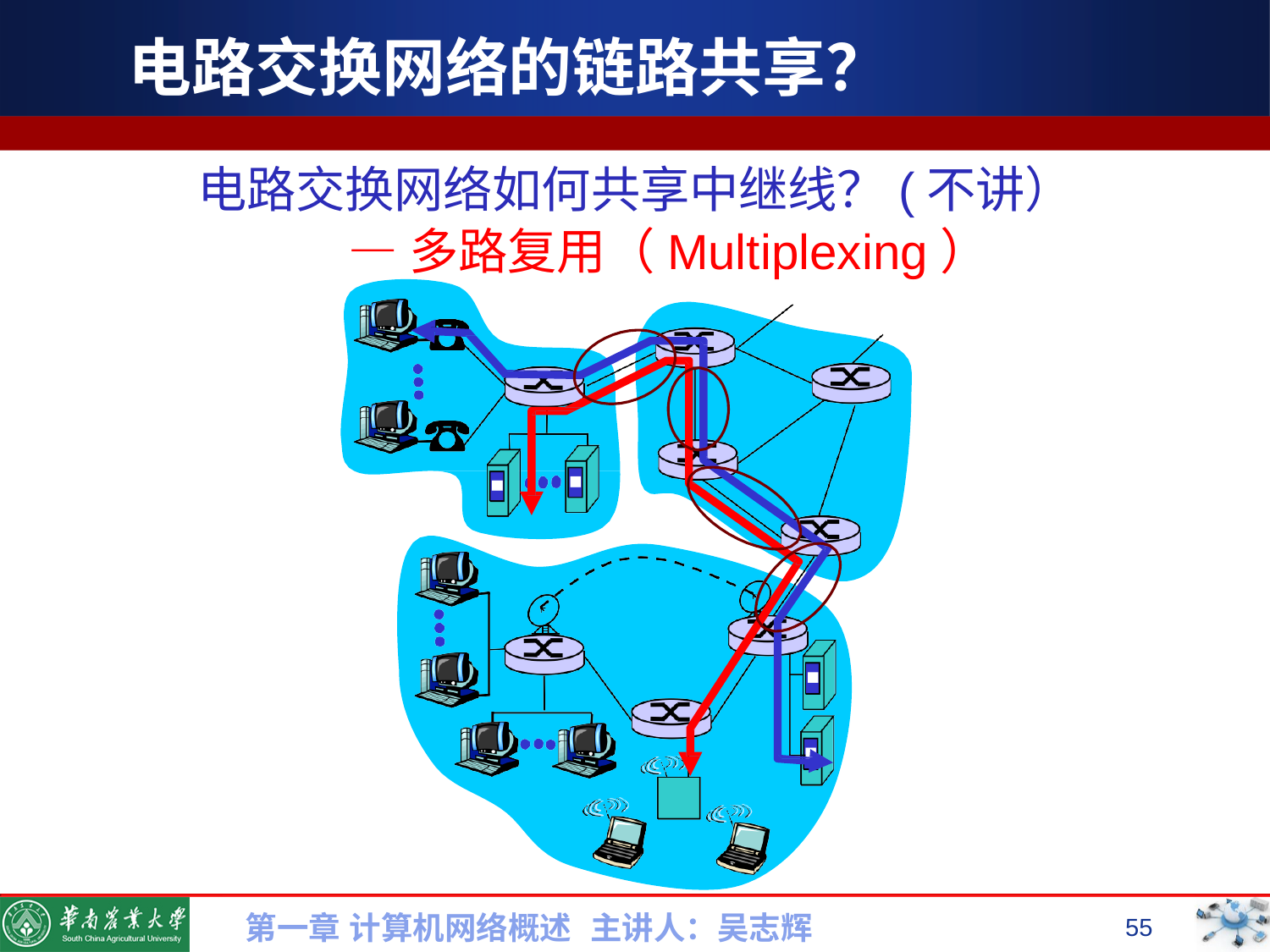

# 电路交换网络的链路共享？
电路交换网络如何共享中继线？(不讲）
—多路复用（Multiplexing）

第一章 计算机网络概述  主讲人：吴志辉
55